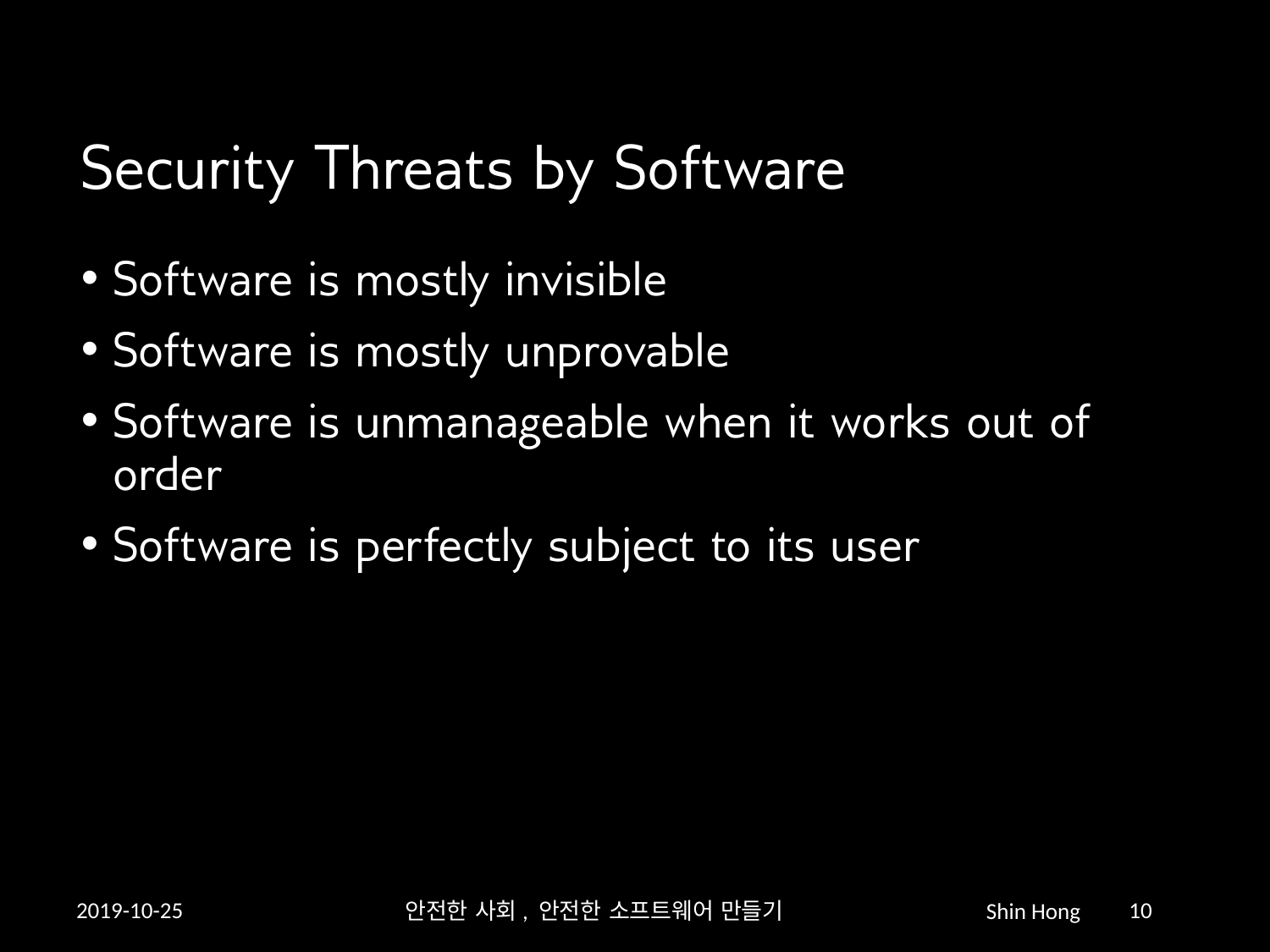

# Security Threats by Software
Software is mostly invisible
Software is mostly unprovable
Software is unmanageable when it works out of order
Software is perfectly subject to its user
안전한 사회, 안전한 소프트웨어 만들기
10
2019-10-25